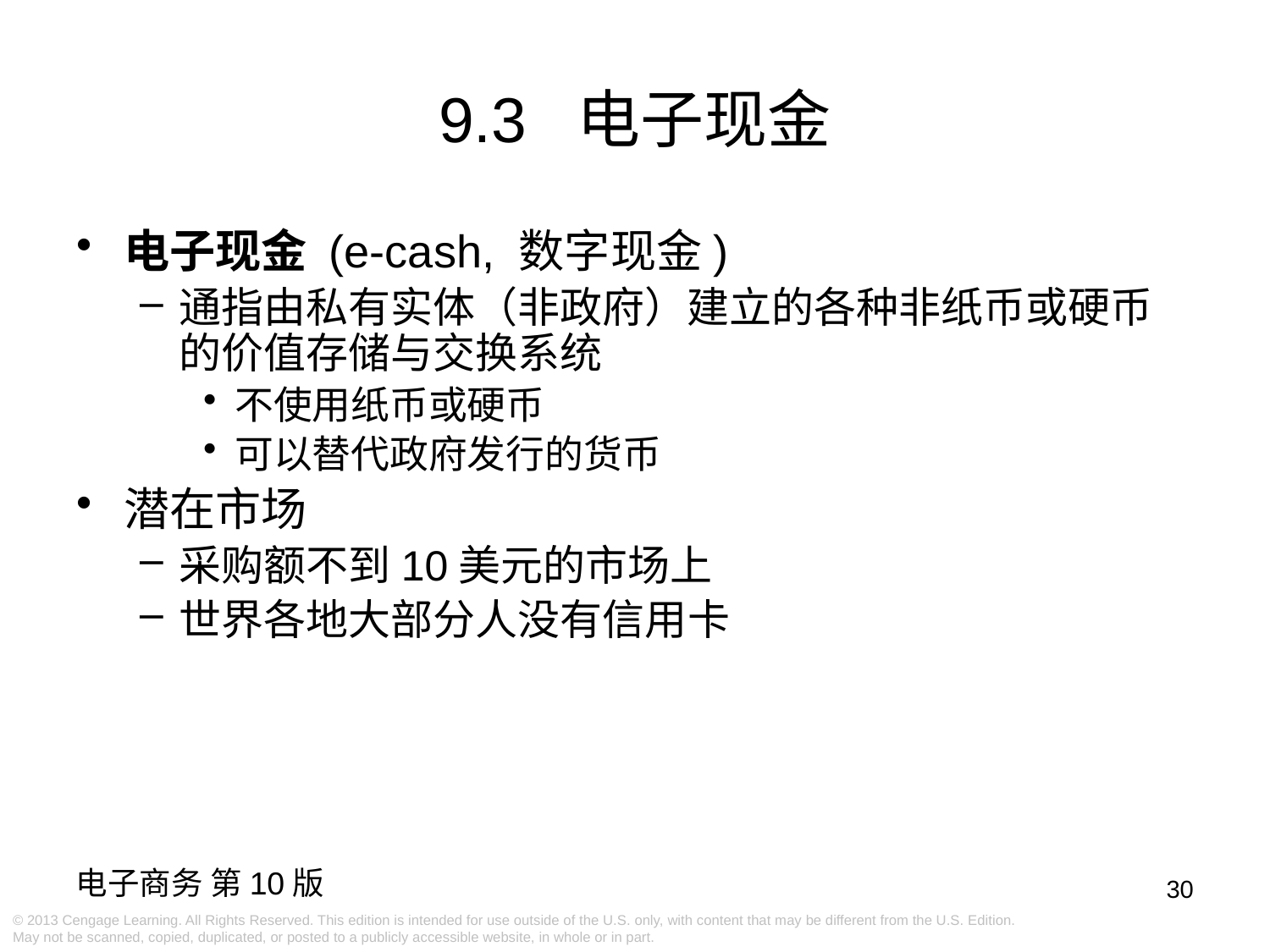

9.3  电子现金
电子现金 (e-cash, 数字现金)
通指由私有实体（非政府）建立的各种非纸币或硬币的价值存储与交换系统
不使用纸币或硬币
可以替代政府发行的货币
潜在市场
采购额不到10美元的市场上
世界各地大部分人没有信用卡
30